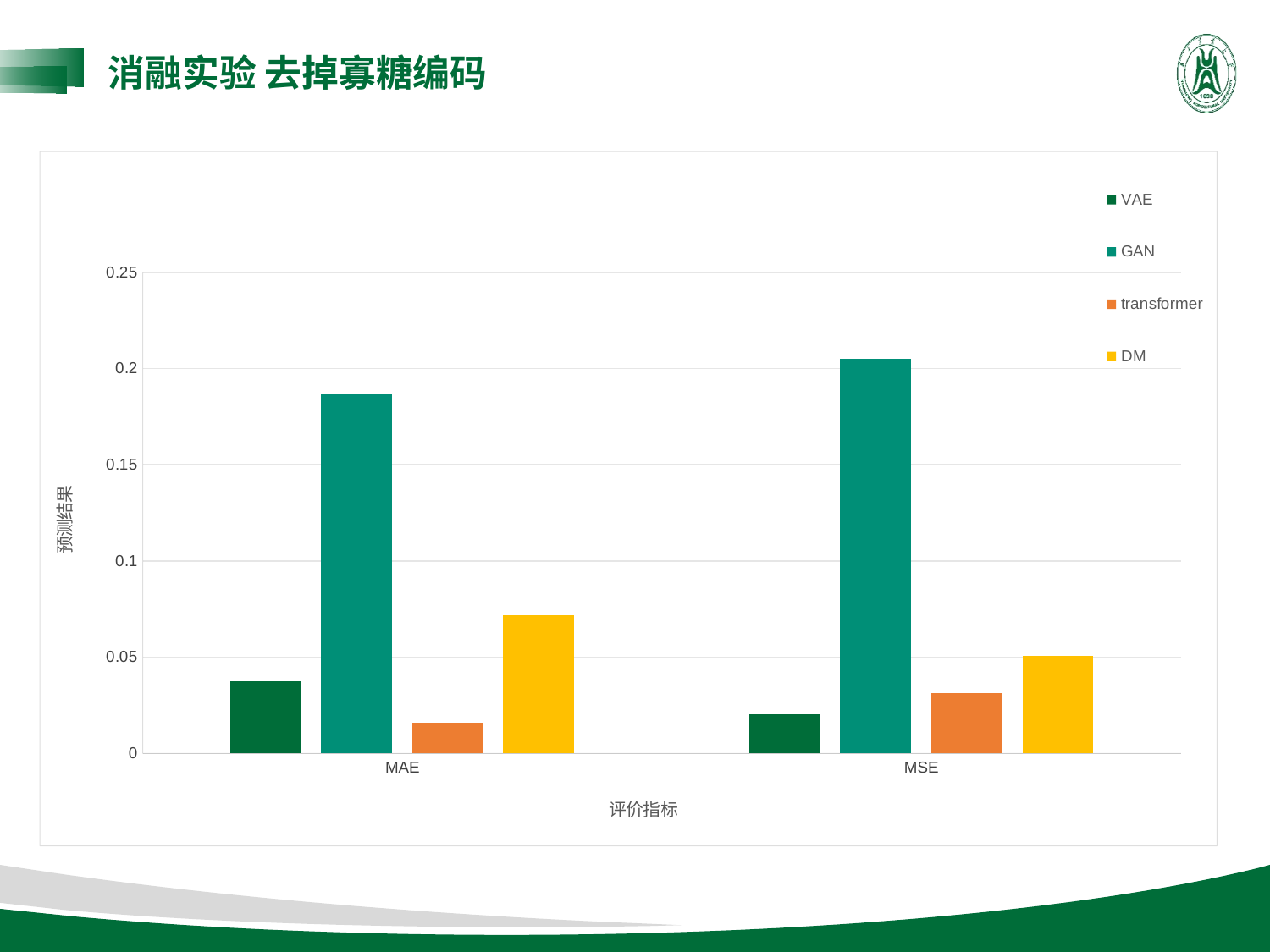

消融实验 去掉寡糖编码

### Chart

| Category | VAE | GAN | transformer | DM |
|---|---|---|---|---|
| MAE | 0.0376 | 0.1865 | 0.01583 | 0.0717 |
| MSE | 0.0204 | 0.2052 | 0.03144 | 0.0507 |
23